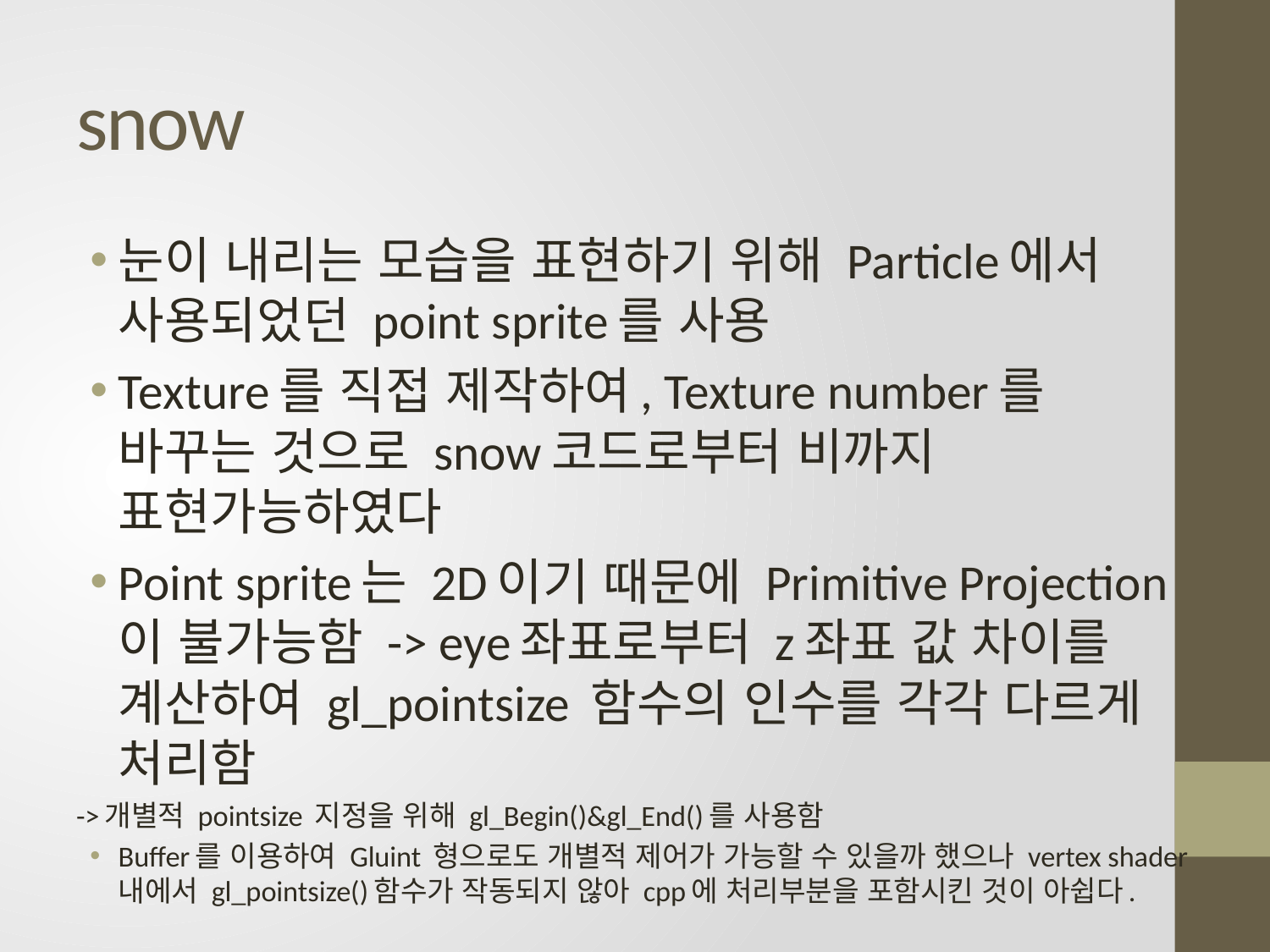

# snow
눈이 내리는 모습을 표현하기 위해 Particle에서 사용되었던 point sprite를 사용
Texture를 직접 제작하여, Texture number를 바꾸는 것으로 snow코드로부터 비까지 표현가능하였다
Point sprite는 2D이기 때문에 Primitive Projection이 불가능함 -> eye좌표로부터 z좌표 값 차이를 계산하여 gl_pointsize 함수의 인수를 각각 다르게 처리함
->개별적 pointsize 지정을 위해 gl_Begin()&gl_End()를 사용함
Buffer를 이용하여 Gluint 형으로도 개별적 제어가 가능할 수 있을까 했으나 vertex shader내에서 gl_pointsize()함수가 작동되지 않아 cpp에 처리부분을 포함시킨 것이 아쉽다.